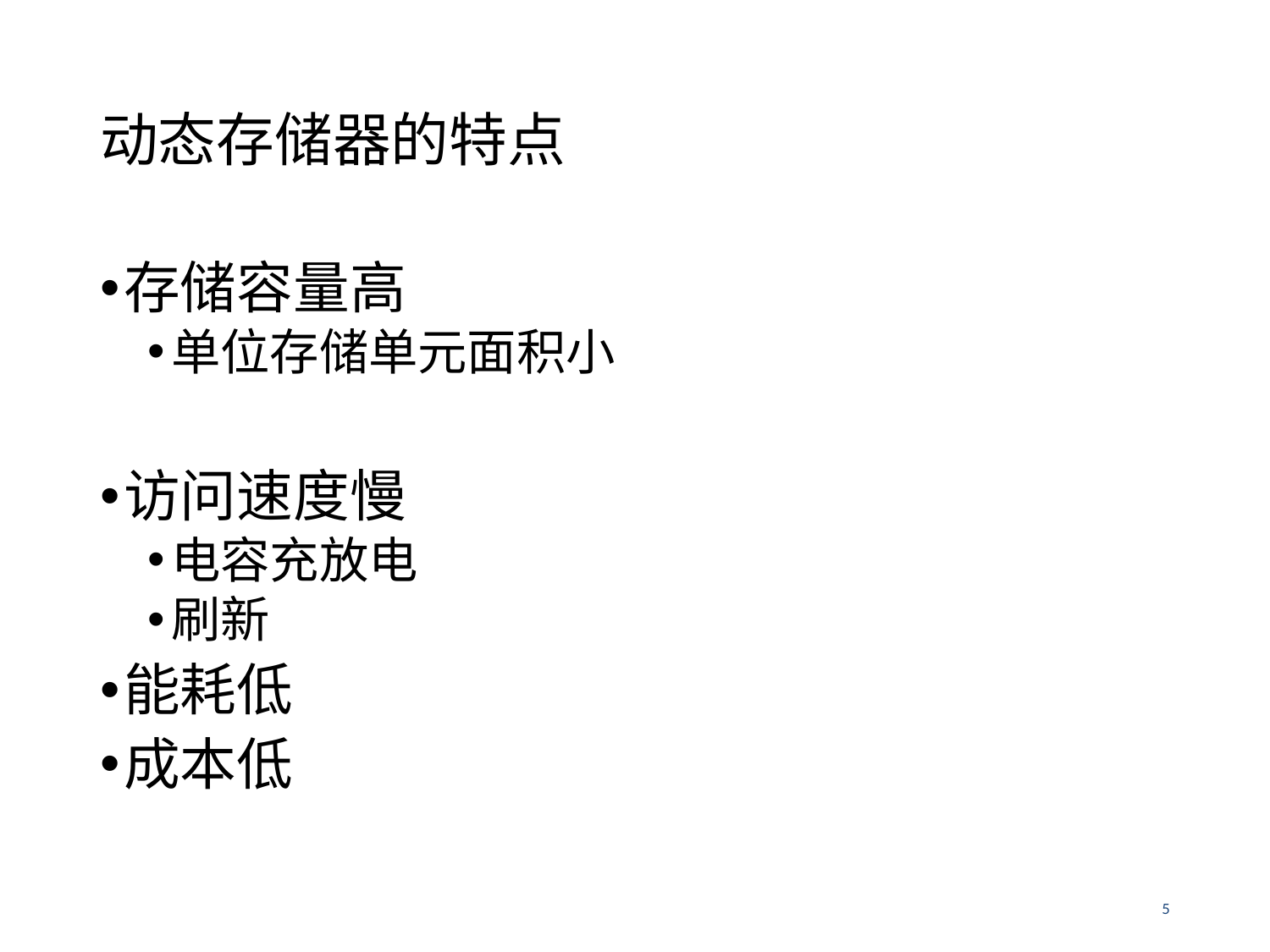

# 动态存储器的特点
存储容量高
单位存储单元面积小

访问速度慢
电容充放电
刷新
能耗低
成本低

5